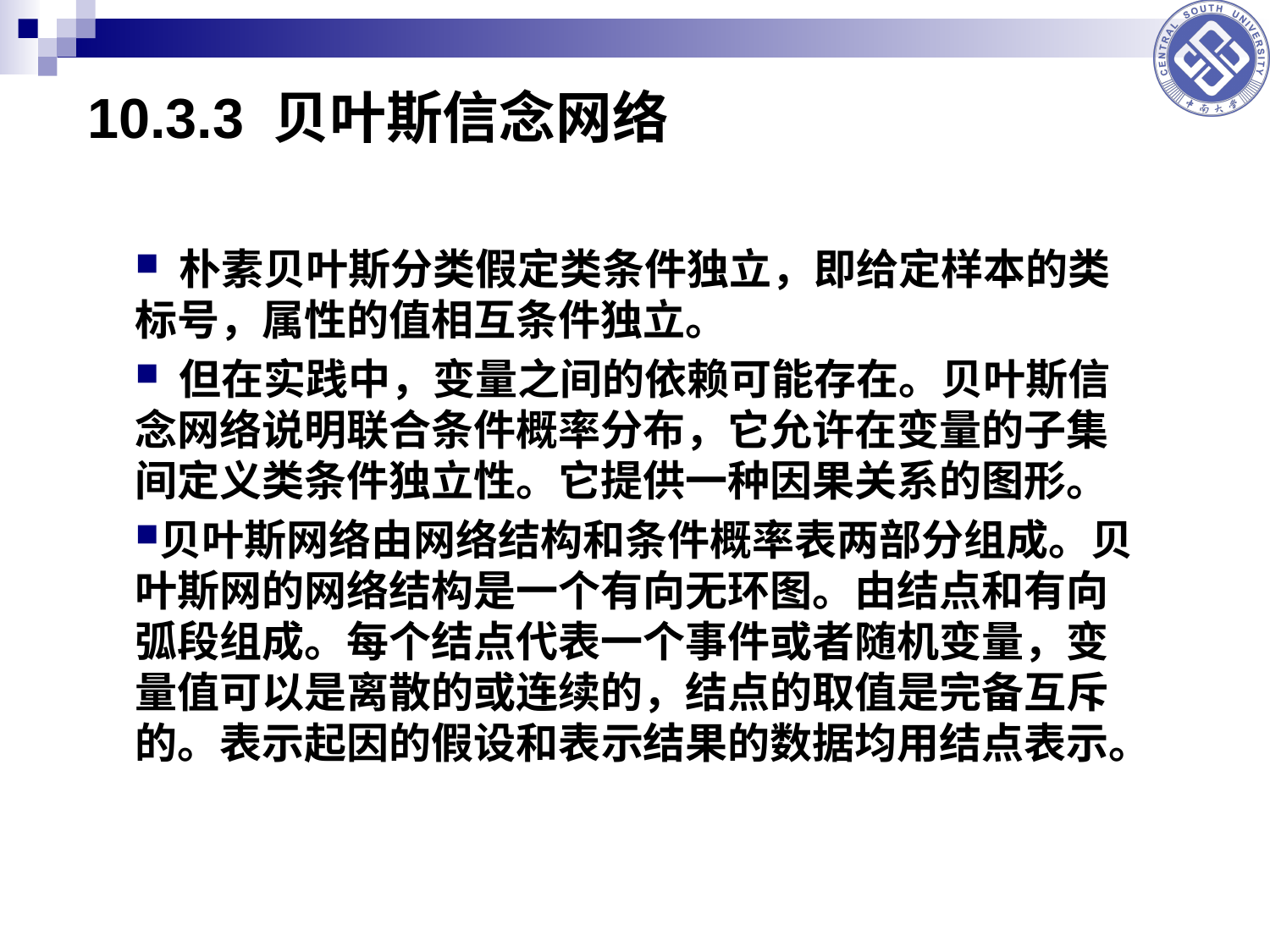

10.3.3 贝叶斯信念网络
 朴素贝叶斯分类假定类条件独立，即给定样本的类标号，属性的值相互条件独立。
 但在实践中，变量之间的依赖可能存在。贝叶斯信念网络说明联合条件概率分布，它允许在变量的子集间定义类条件独立性。它提供一种因果关系的图形。
贝叶斯网络由网络结构和条件概率表两部分组成。贝叶斯网的网络结构是一个有向无环图。由结点和有向弧段组成。每个结点代表一个事件或者随机变量，变量值可以是离散的或连续的，结点的取值是完备互斥的。表示起因的假设和表示结果的数据均用结点表示。